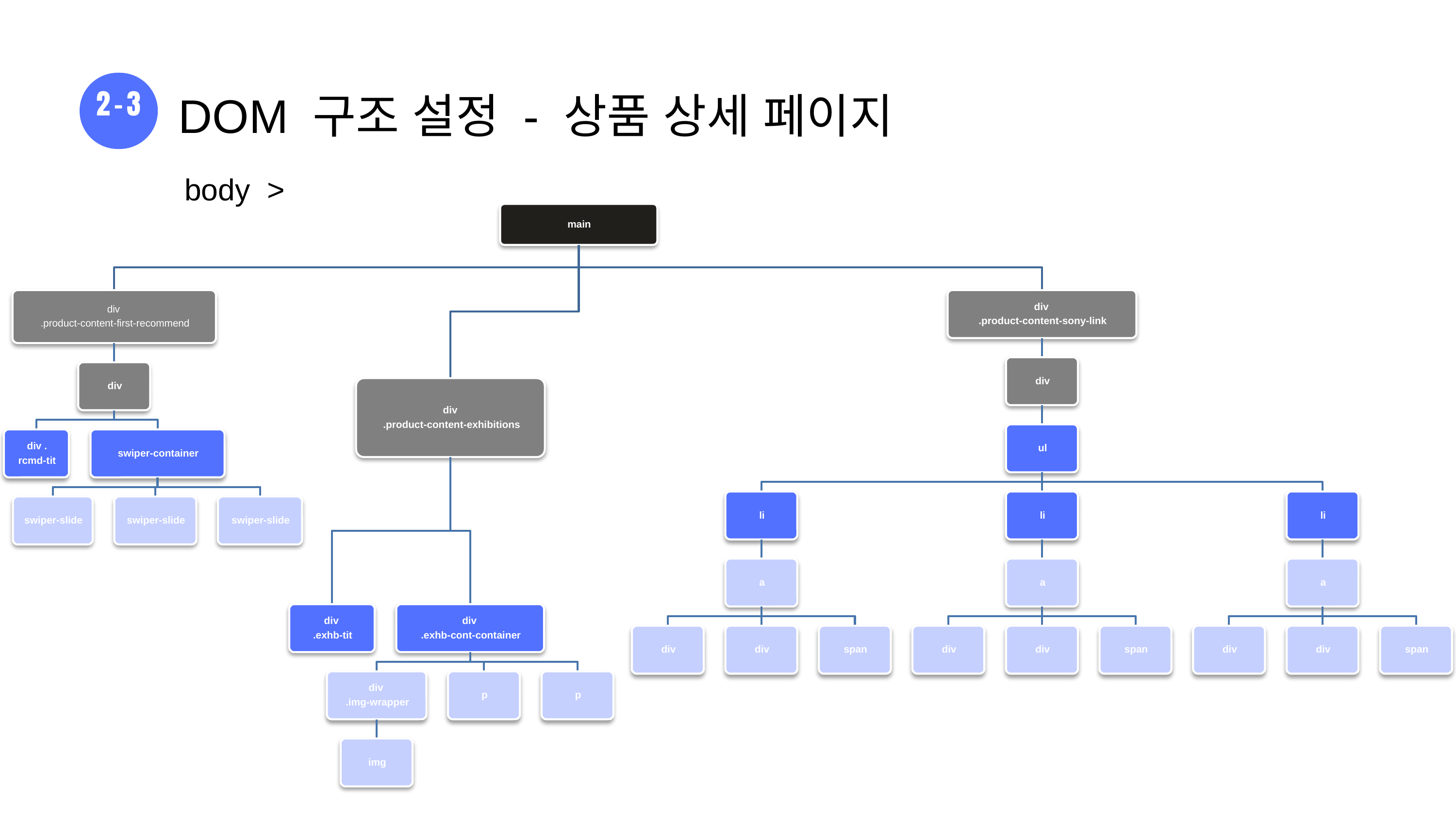

2-3
DOM 구조 설정 - 상품 상세 페이지
main
div
.product-content-first-recommend
div
div .
rcmd-tit
swiper-container
swiper-slide
swiper-slide
swiper-slide
div
.product-content-exhibitions
div
.exhb-tit
div
.exhb-cont-container
div
.img-wrapper
img
p
p
div
.product-content-sony-link
div
ul
li
a
div
div
span
li
a
div
div
span
li
a
div
div
span
body  >